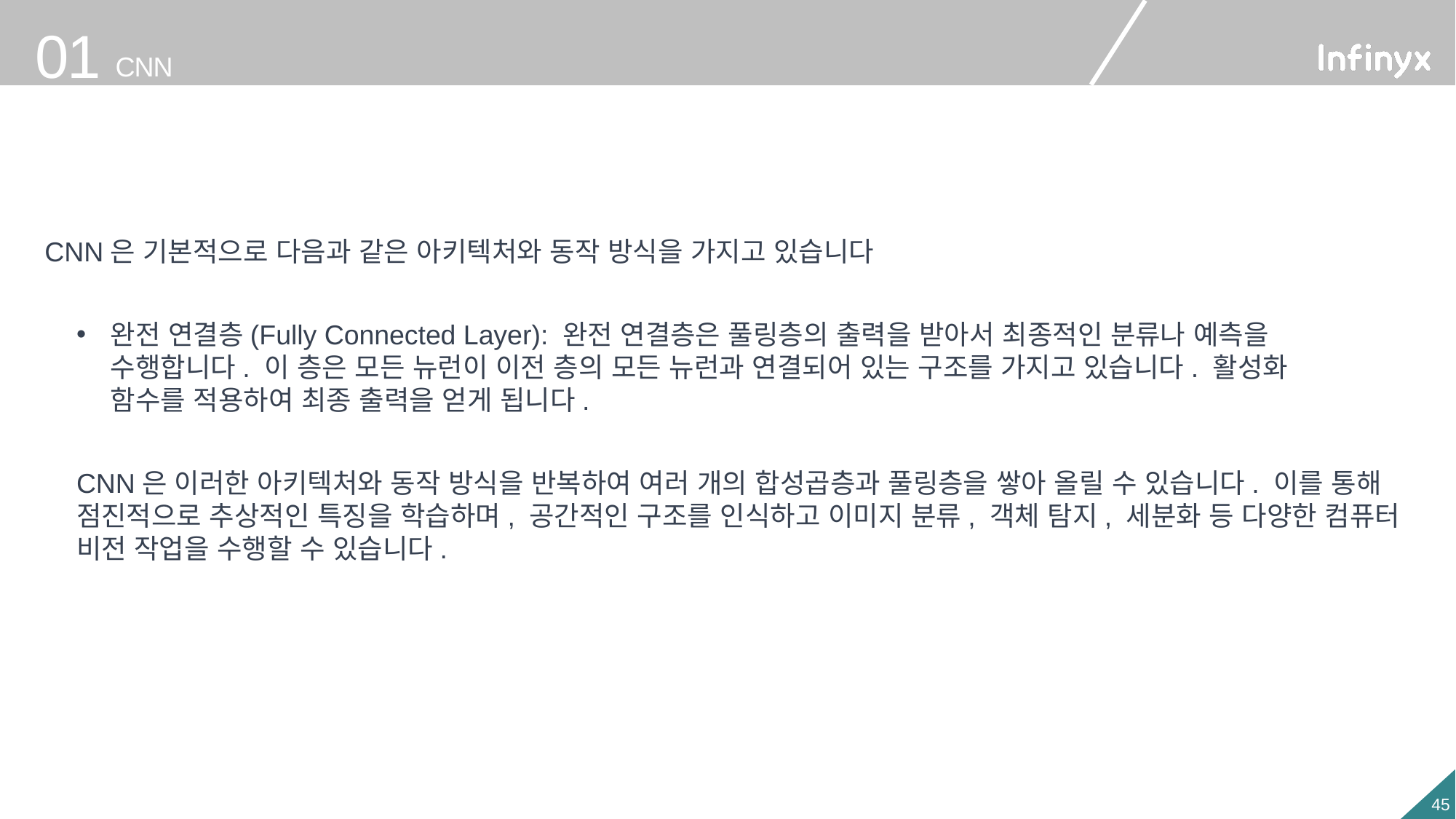

CNN은 기본적으로 다음과 같은 아키텍처와 동작 방식을 가지고 있습니다
완전 연결층(Fully Connected Layer): 완전 연결층은 풀링층의 출력을 받아서 최종적인 분류나 예측을 수행합니다. 이 층은 모든 뉴런이 이전 층의 모든 뉴런과 연결되어 있는 구조를 가지고 있습니다. 활성화 함수를 적용하여 최종 출력을 얻게 됩니다.
CNN은 이러한 아키텍처와 동작 방식을 반복하여 여러 개의 합성곱층과 풀링층을 쌓아 올릴 수 있습니다. 이를 통해 점진적으로 추상적인 특징을 학습하며, 공간적인 구조를 인식하고 이미지 분류, 객체 탐지, 세분화 등 다양한 컴퓨터 비전 작업을 수행할 수 있습니다.